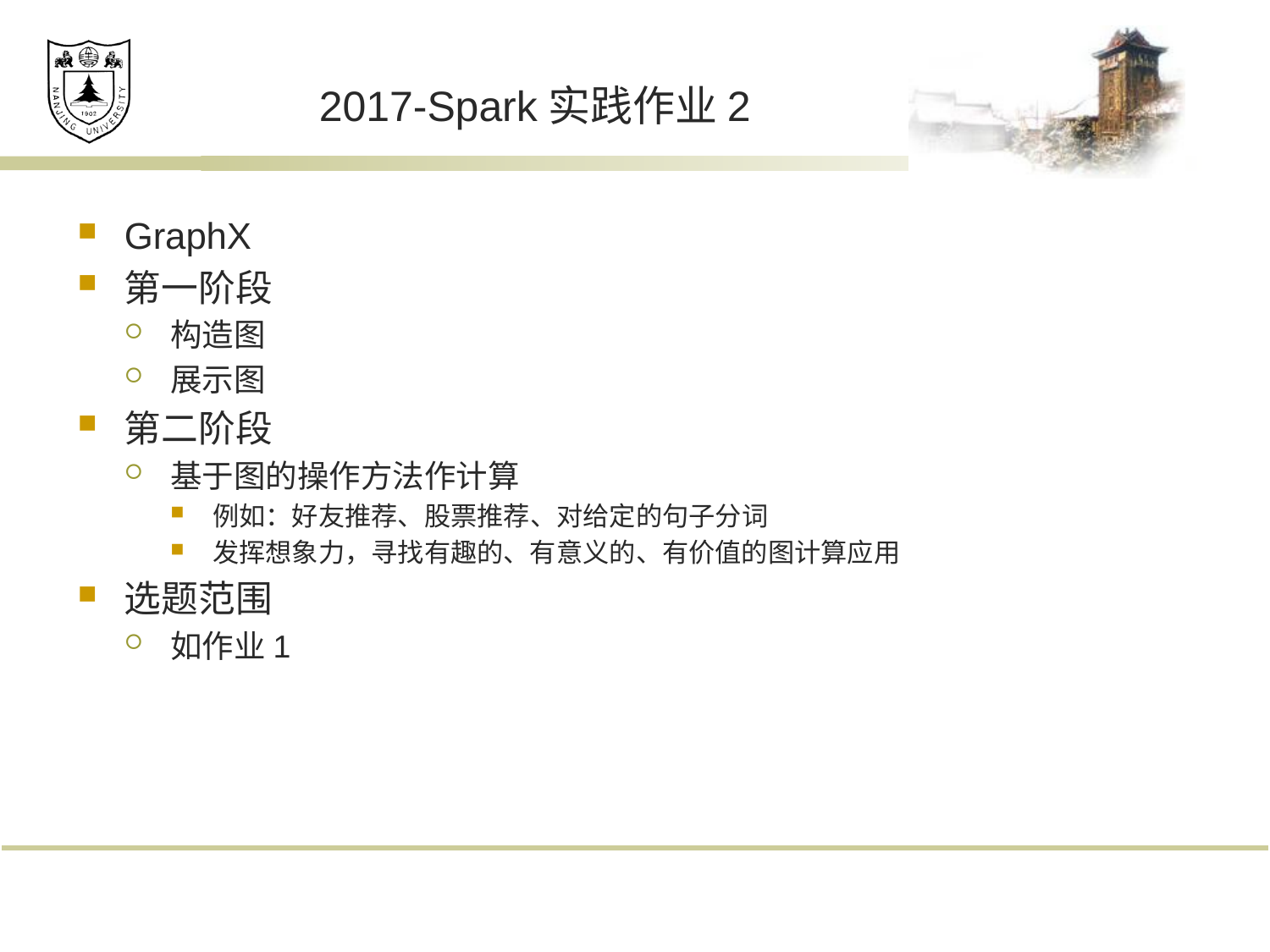

# 2017-Spark实践作业2
GraphX
第一阶段
构造图
展示图
第二阶段
基于图的操作方法作计算
例如：好友推荐、股票推荐、对给定的句子分词
发挥想象力，寻找有趣的、有意义的、有价值的图计算应用
选题范围
如作业1